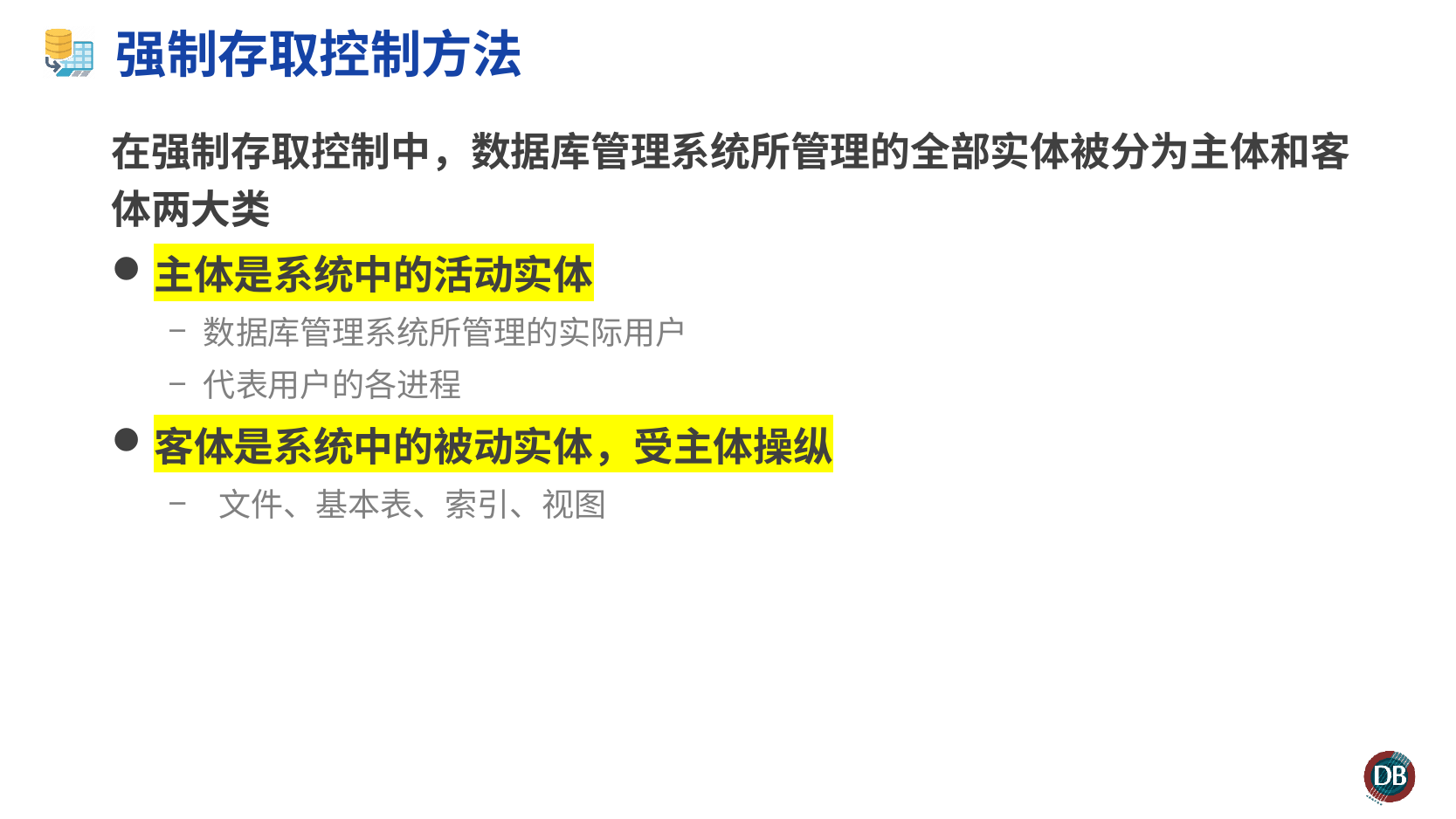

# 强制存取控制方法
在强制存取控制中，数据库管理系统所管理的全部实体被分为主体和客体两大类
主体是系统中的活动实体
数据库管理系统所管理的实际用户
代表用户的各进程
客体是系统中的被动实体，受主体操纵
 文件、基本表、索引、视图